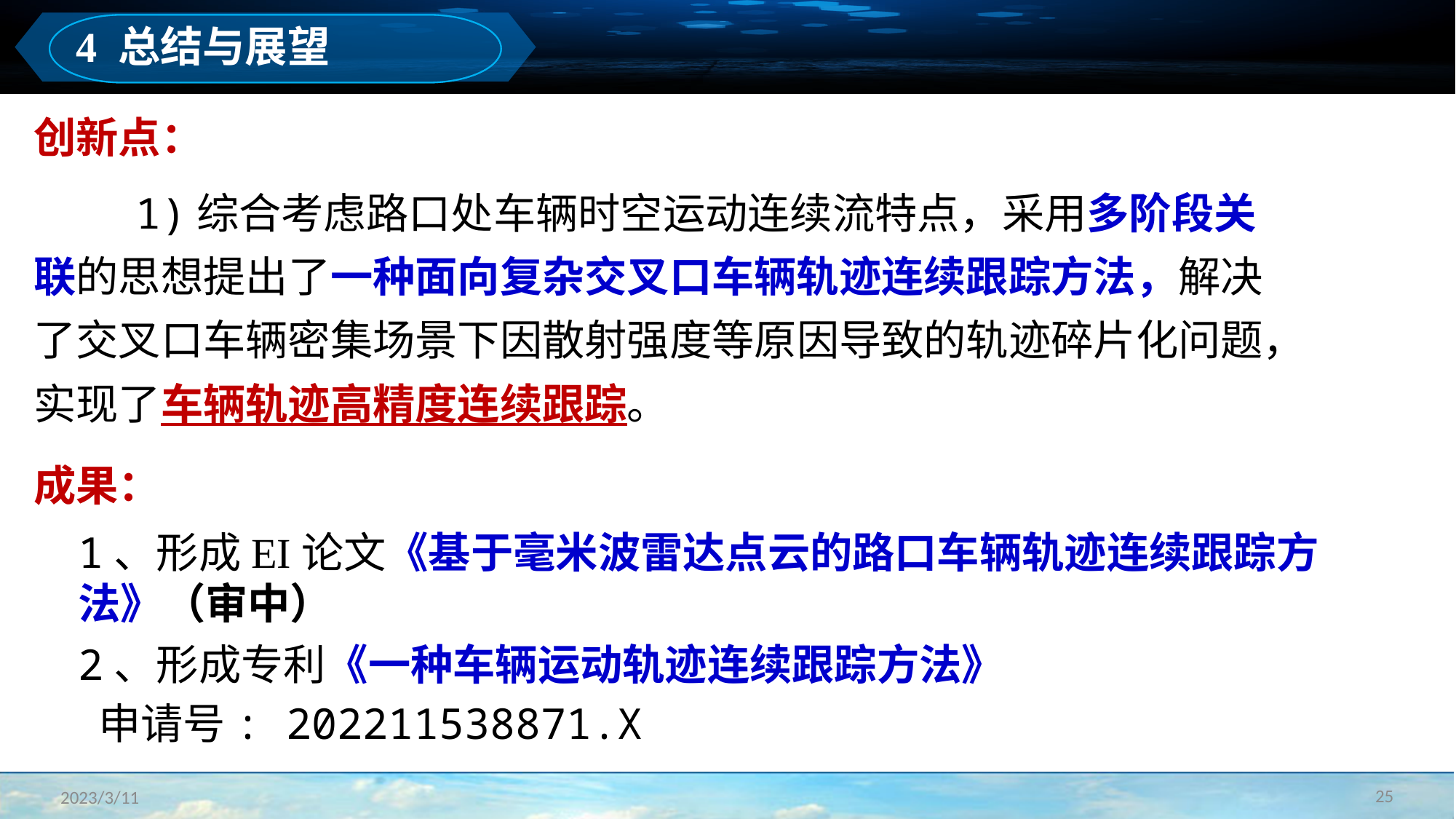

4 总结与展望
创新点：
    1)综合考虑路口处车辆时空运动连续流特点，采用多阶段关联的思想提出了一种面向复杂交叉口车辆轨迹连续跟踪方法，解决了交叉口车辆密集场景下因散射强度等原因导致的轨迹碎片化问题，实现了车辆轨迹高精度连续跟踪。

成果：
1、形成EI论文《基于毫米波雷达点云的路口车辆轨迹连续跟踪方法》（审中）
2、形成专利《一种车辆运动轨迹连续跟踪方法》
 申请号: 202211538871.X
25
2023/3/11